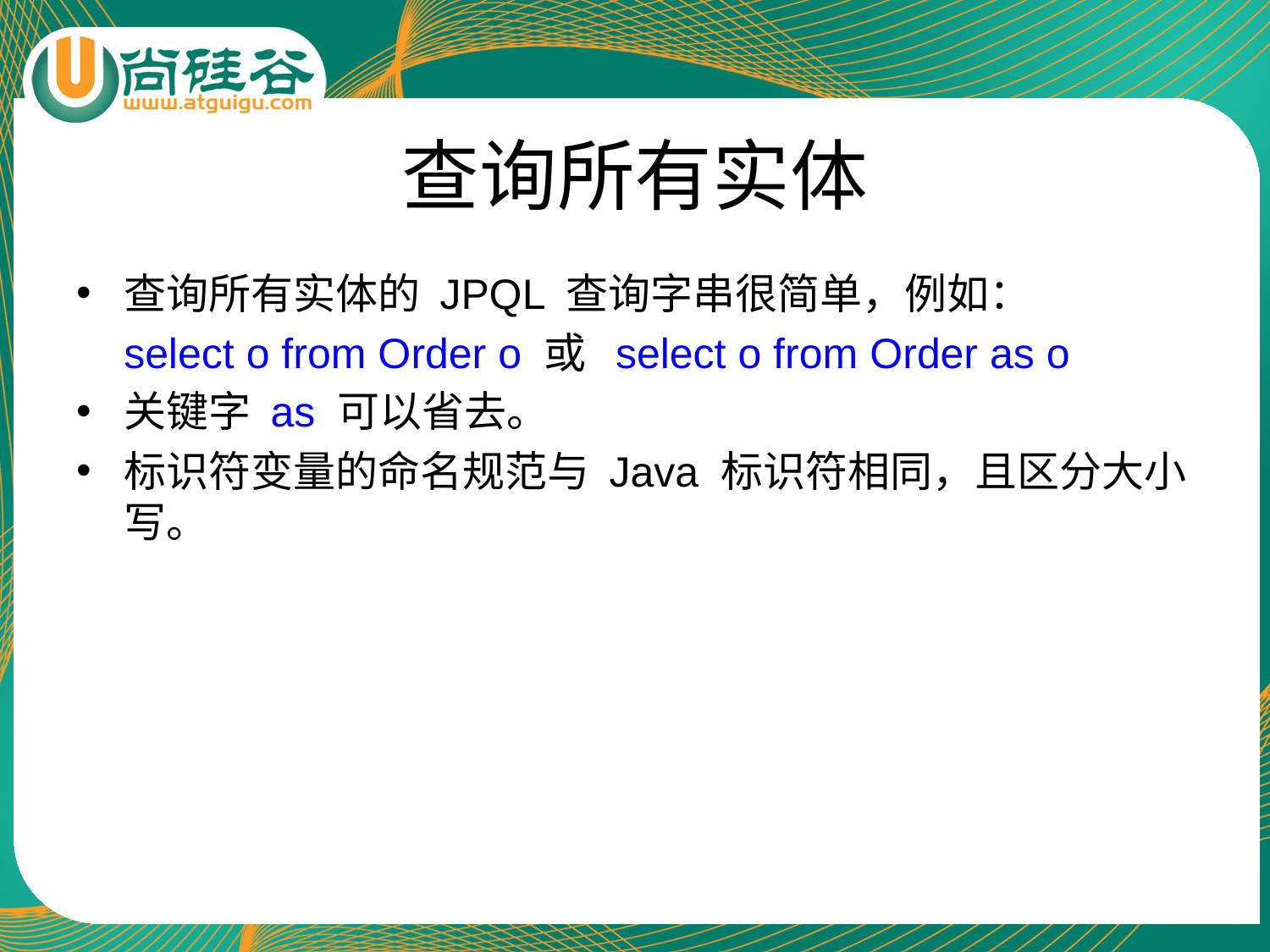

# 查询所有实体
查询所有实体的 JPQL 查询字串很简单，例如：
	select o from Order o 或  select o from Order as o
关键字 as 可以省去。
标识符变量的命名规范与 Java 标识符相同，且区分大小写。